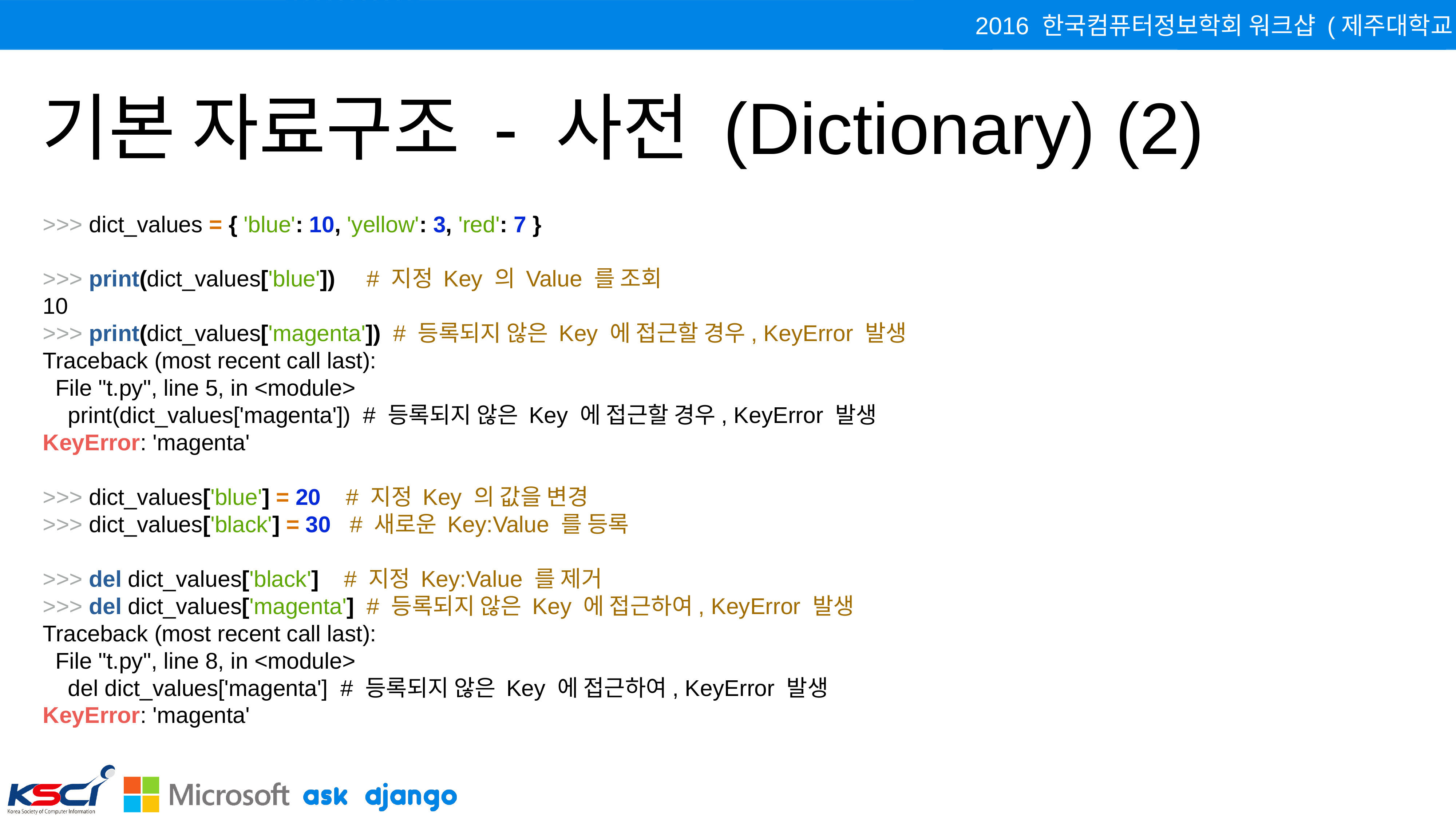

# 기본 자료구조 - 사전 (Dictionary) (2)
>>> dict_values = { 'blue': 10, 'yellow': 3, 'red': 7 }

>>> print(dict_values['blue'])     # 지정 Key 의 Value 를 조회
10
>>> print(dict_values['magenta'])  # 등록되지 않은 Key 에 접근할 경우, KeyError 발생
Traceback (most recent call last):
  File "t.py", line 5, in <module>
    print(dict_values['magenta'])  # 등록되지 않은 Key 에 접근할 경우, KeyError 발생
KeyError: 'magenta'
>>> dict_values['blue'] = 20    # 지정 Key 의 값을 변경
>>> dict_values['black'] = 30   # 새로운 Key:Value 를 등록

>>> del dict_values['black']    # 지정 Key:Value 를 제거
>>> del dict_values['magenta']  # 등록되지 않은 Key 에 접근하여, KeyError 발생
Traceback (most recent call last):
  File "t.py", line 8, in <module>
    del dict_values['magenta']  # 등록되지 않은 Key 에 접근하여, KeyError 발생
KeyError: 'magenta'